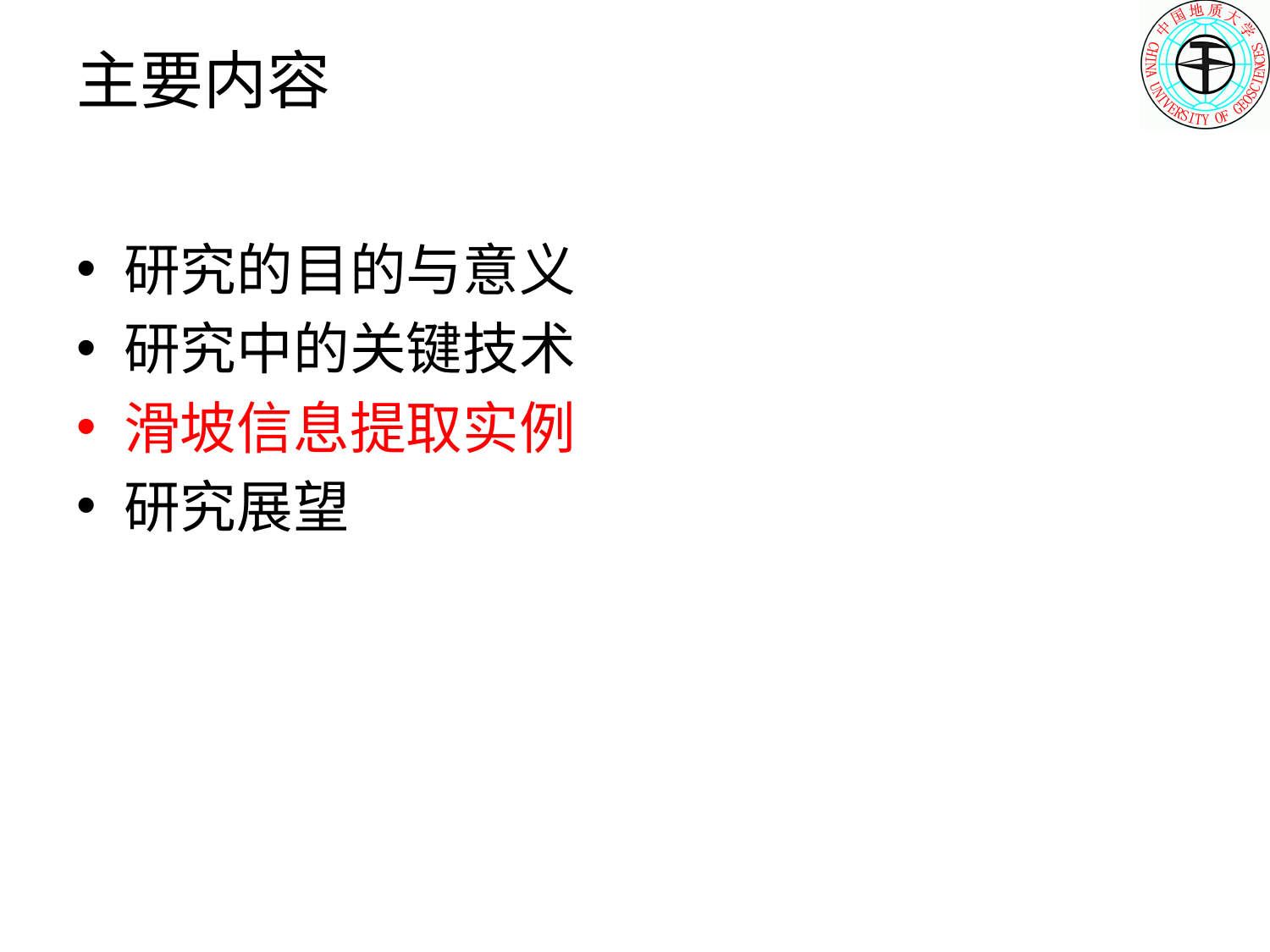

# 主要内容

研究的目的与意义
研究中的关键技术
滑坡信息提取实例
研究展望